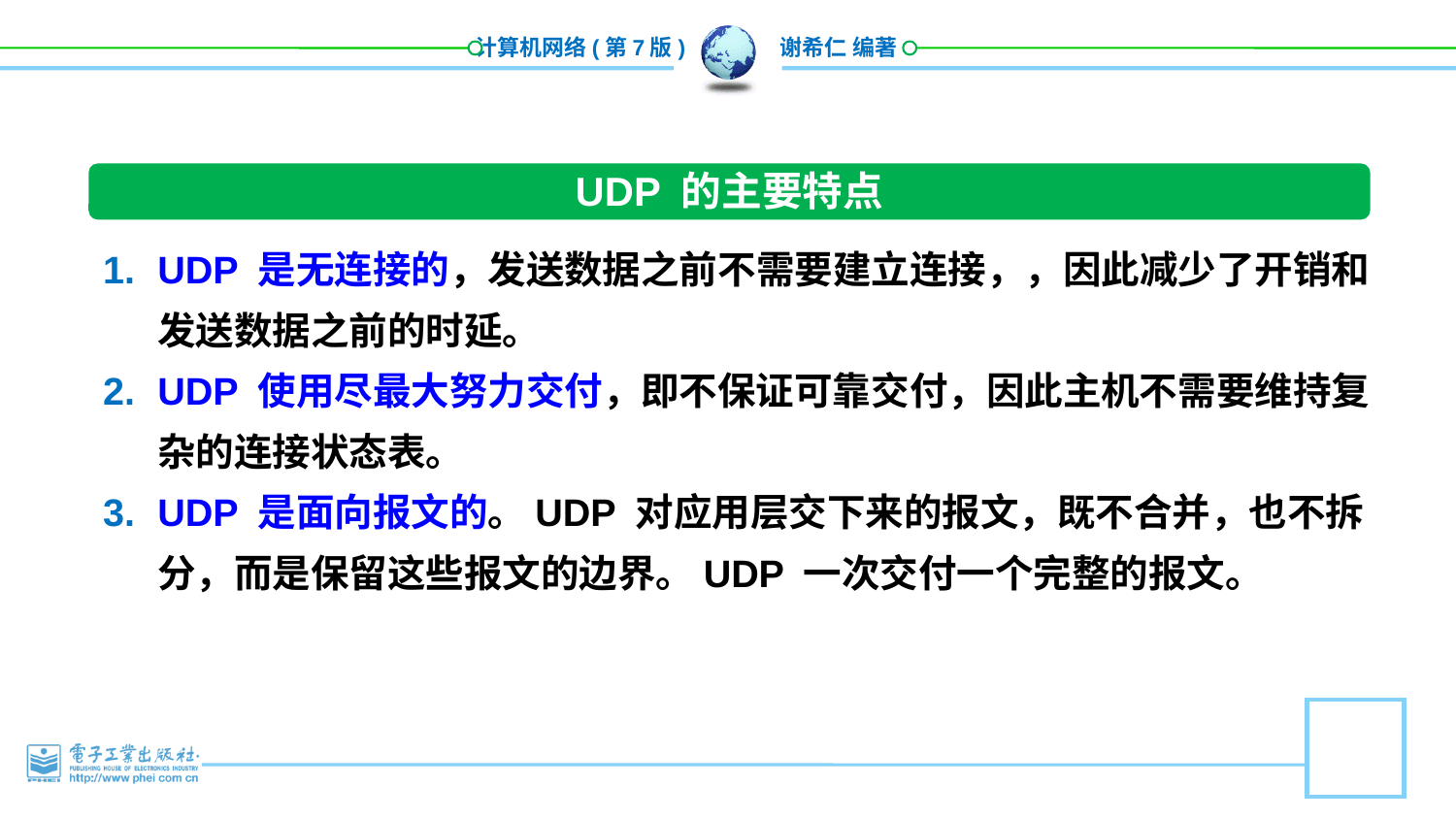

UDP 的主要特点

UDP 是无连接的，发送数据之前不需要建立连接，，因此减少了开销和发送数据之前的时延。
UDP 使用尽最大努力交付，即不保证可靠交付，因此主机不需要维持复杂的连接状态表。
UDP 是面向报文的。UDP 对应用层交下来的报文，既不合并，也不拆分，而是保留这些报文的边界。UDP 一次交付一个完整的报文。